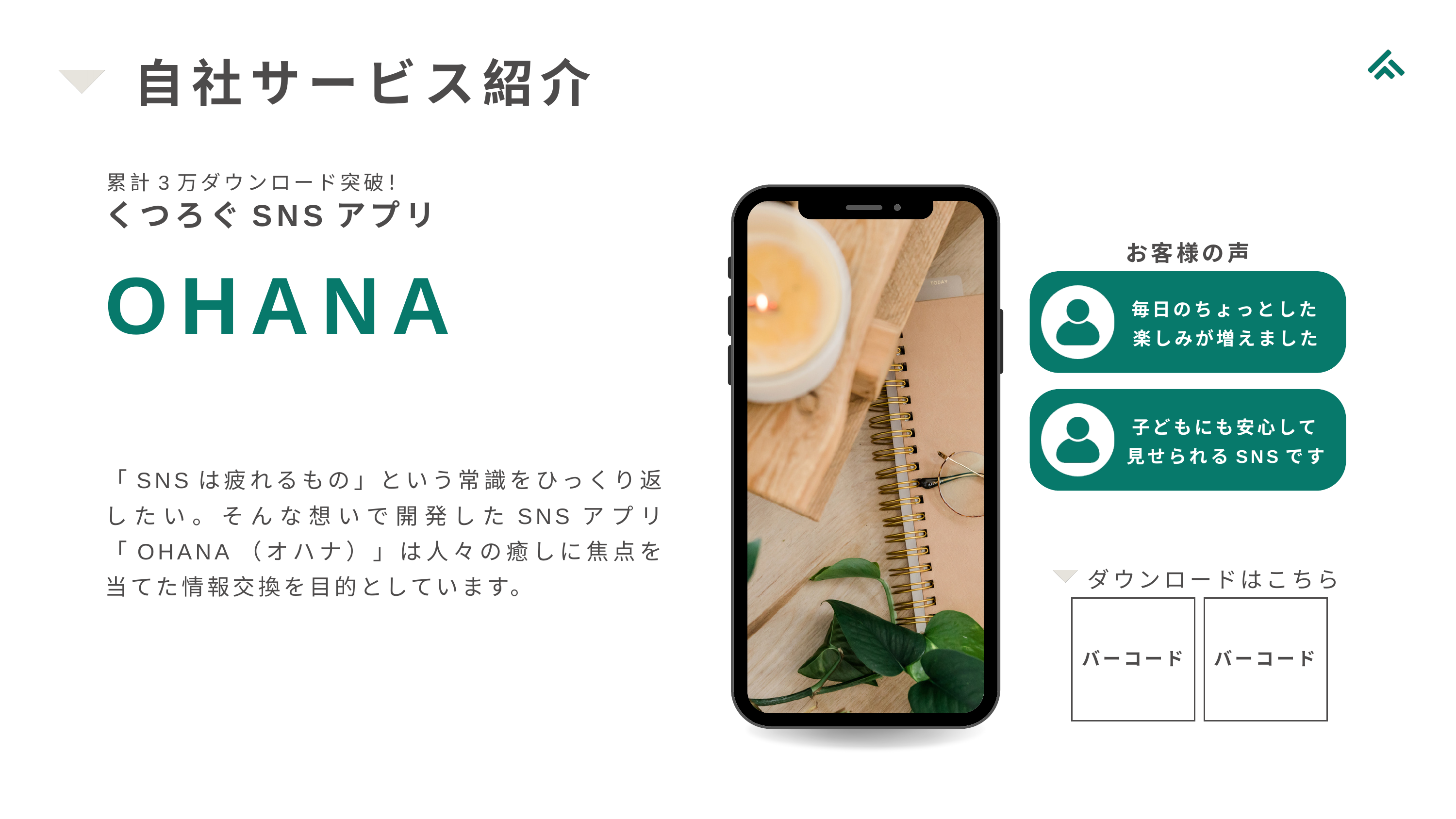

自社サービス紹介

累計3万ダウンロード突破！

くつろぐSNSアプリ
お客様の声
OHANA

毎日のちょっとした楽しみが増えました

子どもにも安心して見せられるSNSです
「SNSは疲れるもの」という常識をひっくり返したい。そんな想いで開発したSNSアプリ「OHANA（オハナ）」は人々の癒しに焦点を当てた情報交換を目的としています。
ダウンロードはこちら

バーコード
バーコード